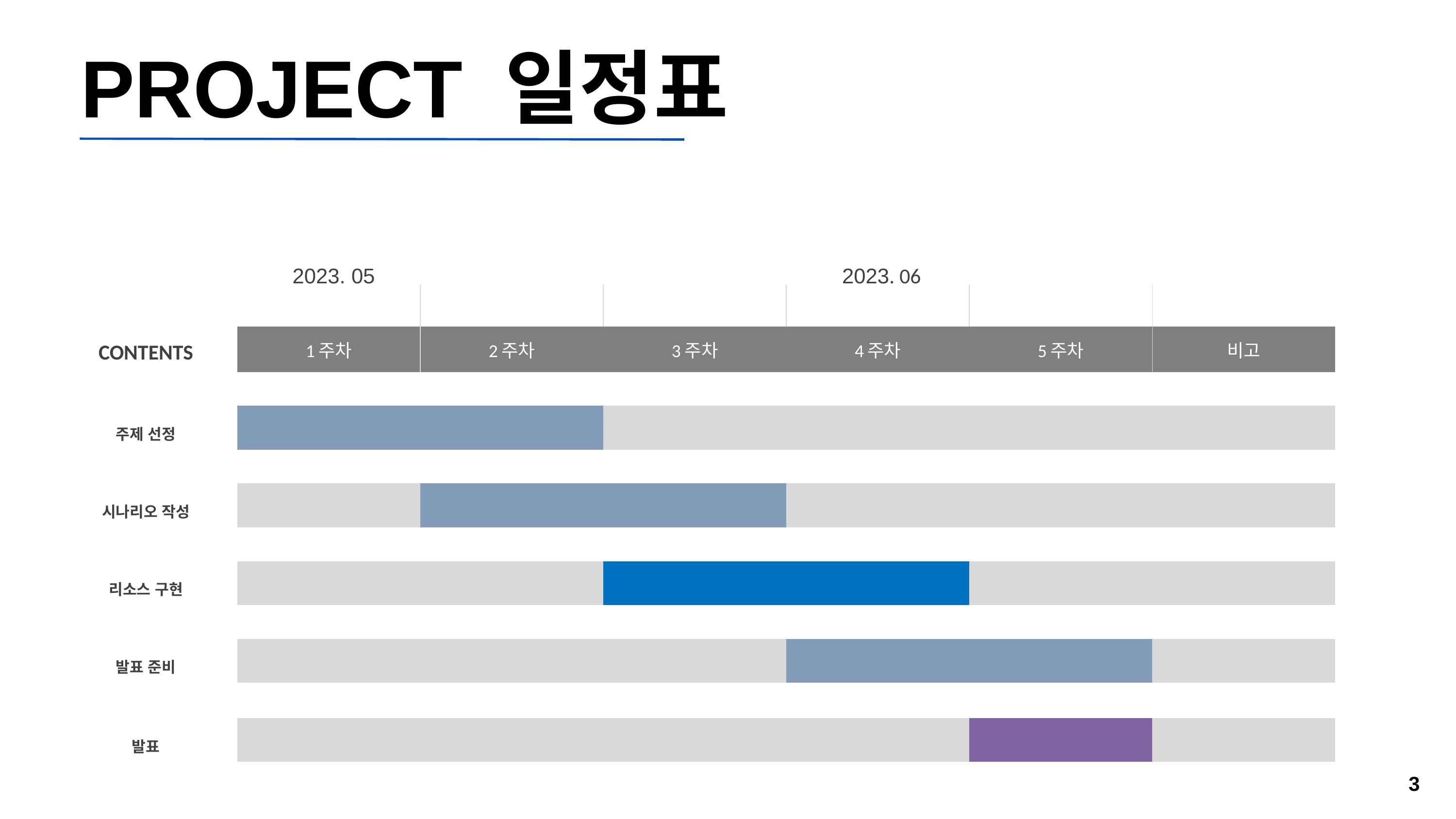

PROJECT 일정표

2023. 05
2023. 06
|  |  |  |  |  | ` |  |
| --- | --- | --- | --- | --- | --- | --- |
| CONTENTS | 1주차 | 2주차 | 3주차 | 4주차 | 5주차 | 비고 |
|  |  |  |  |  |  |  |
| 주제 선정 |  |  |  |  |  |  |
|  |  |  |  |  |  |  |
| 시나리오 작성 |  |  |  |  |  |  |
|  |  |  |  |  |  |  |
| 리소스 구현 |  |  |  |  |  |  |
|  |  |  |  |  |  |  |
| 발표 준비 |  |  |  |  |  |  |
|  |  |  |  |  |  |  |
| 발표 |  |  |  |  |  |  |
|  |  |  |  |  |  |  |
3